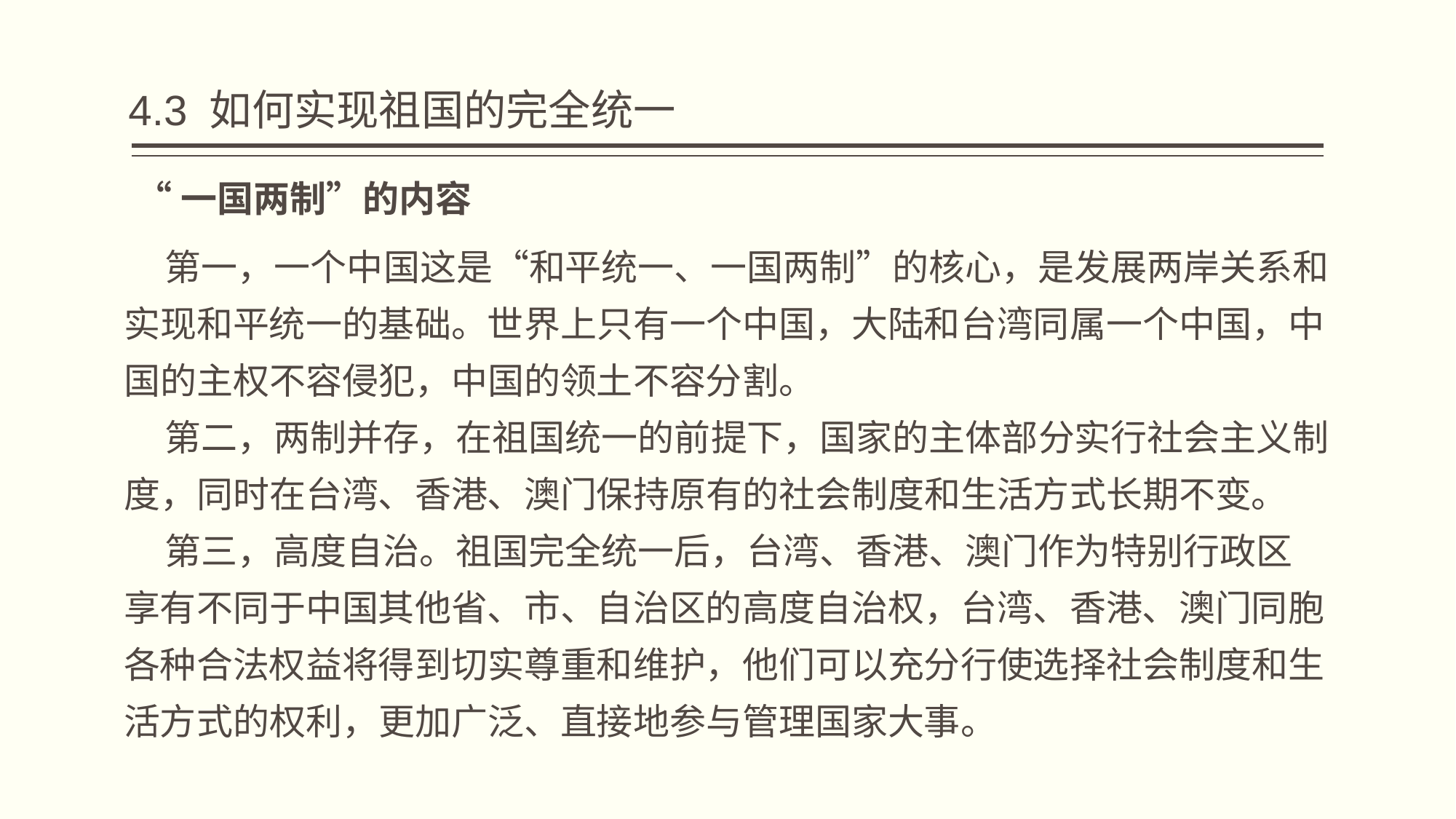

4.3 如何实现祖国的完全统一
“一国两制”的内容
    第一，一个中国这是“和平统一、一国两制”的核心，是发展两岸关系和实现和平统一的基础。世界上只有一个中国，大陆和台湾同属一个中国，中国的主权不容侵犯，中国的领土不容分割。
    第二，两制并存，在祖国统一的前提下，国家的主体部分实行社会主义制度，同时在台湾、香港、澳门保持原有的社会制度和生活方式长期不变。
    第三，高度自治。祖国完全统一后，台湾、香港、澳门作为特别行政区
享有不同于中国其他省、市、自治区的高度自治权，台湾、香港、澳门同胞各种合法权益将得到切实尊重和维护，他们可以充分行使选择社会制度和生活方式的权利，更加广泛、直接地参与管理国家大事。